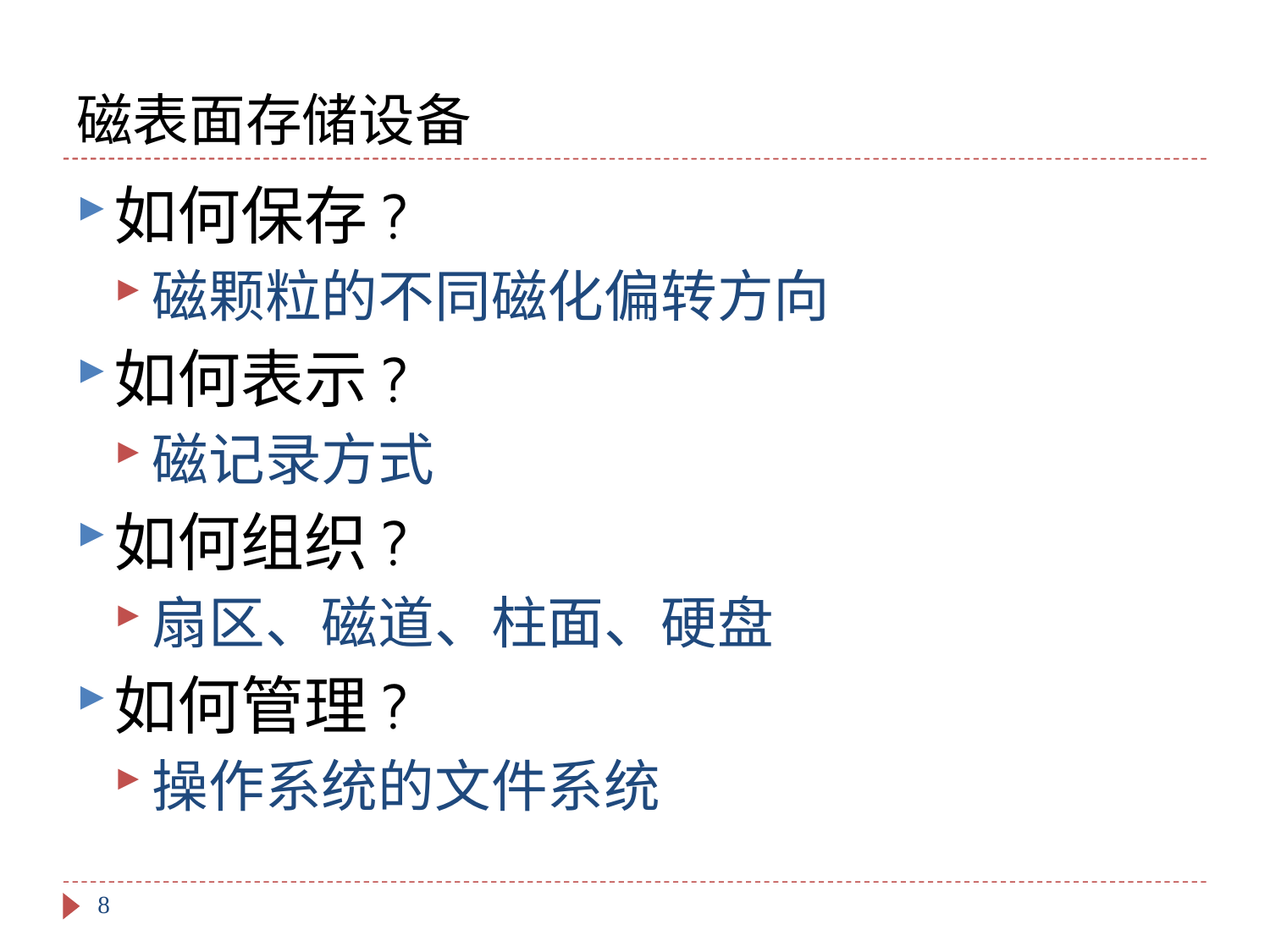

# 磁表面存储设备
如何保存?
磁颗粒的不同磁化偏转方向
如何表示?
磁记录方式
如何组织?
扇区、磁道、柱面、硬盘
如何管理?
操作系统的文件系统

8